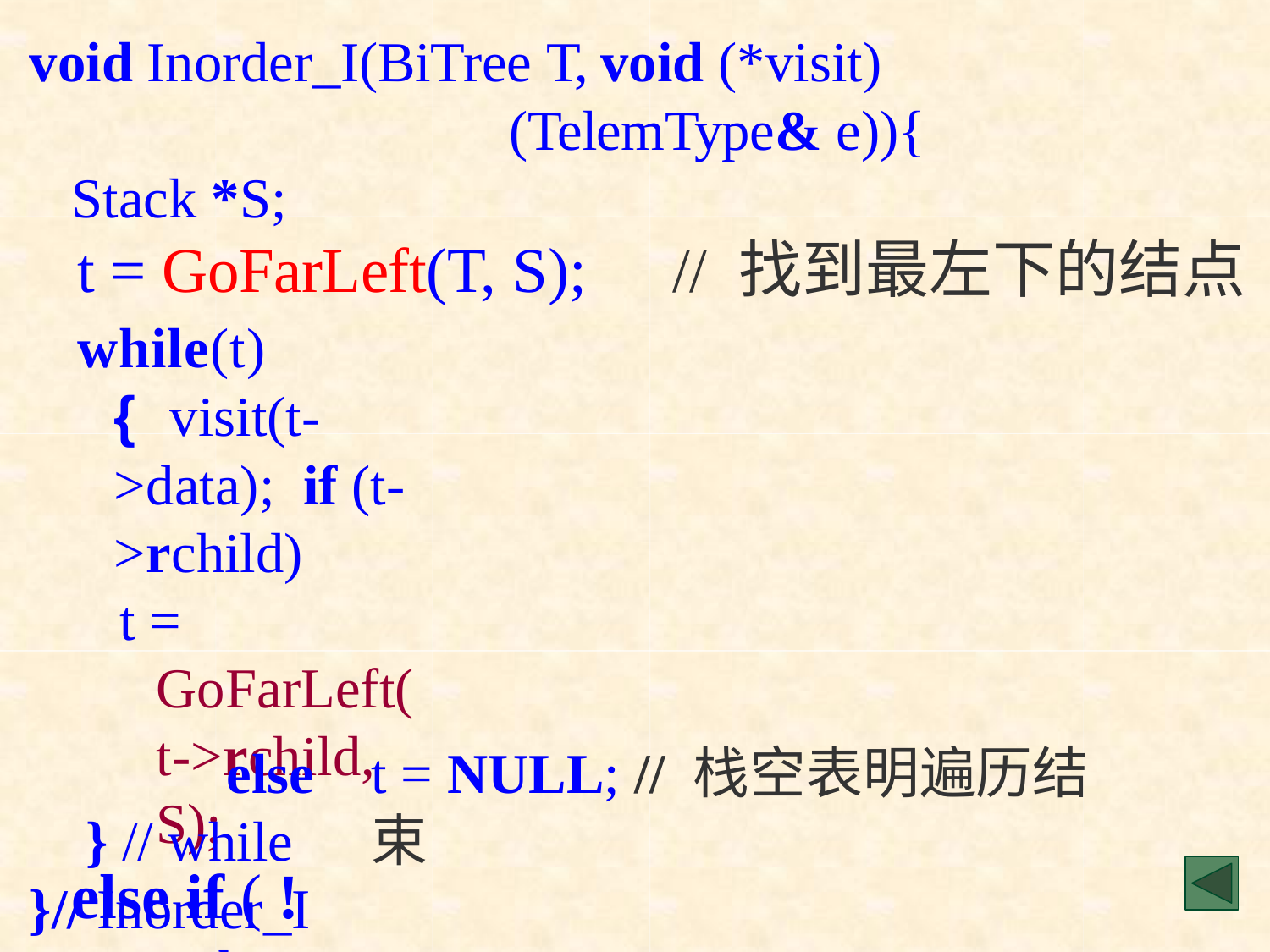

void Inorder_I(BiTree T, void (*visit)
(TelemType& e)){
Stack *S;
t = GoFarLeft(T, S);	// 找到最左下的结点
while(t){  visit(t->data);  if (t->rchild)
t = GoFarLeft(t->rchild, S);
else if ( !StackEmpty(S ))	// 栈不空时退栈
t = Pop(S);
else
} // while
}// Inorder_I
t = NULL; // 栈空表明遍历结束